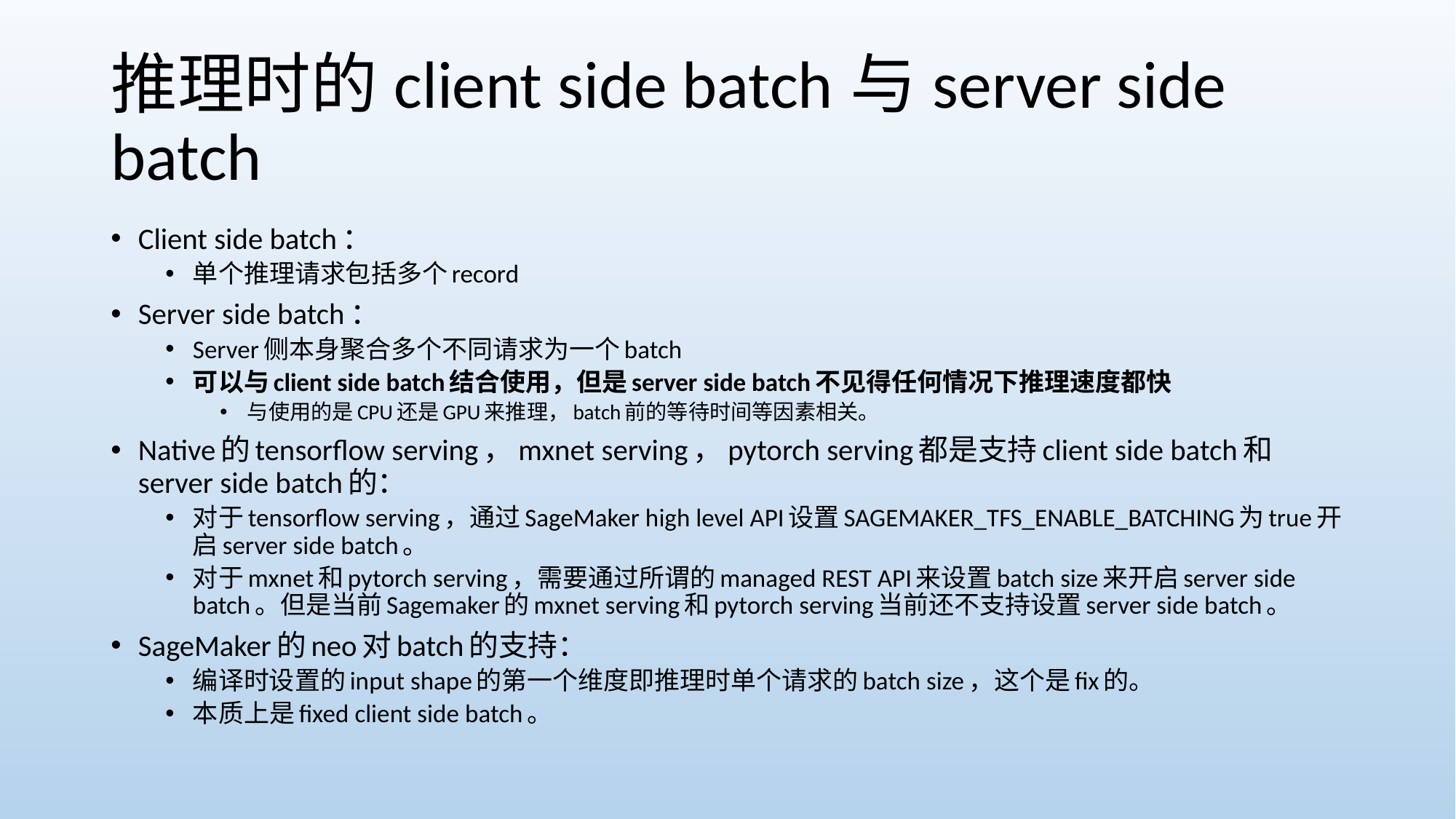

# 推理时的client side batch与server side batch
Client side batch：
单个推理请求包括多个record
Server side batch：
Server侧本身聚合多个不同请求为一个batch
可以与client side batch结合使用，但是server side batch不见得任何情况下推理速度都快
与使用的是CPU还是GPU来推理，batch前的等待时间等因素相关。
Native的tensorflow serving，mxnet serving，pytorch serving都是支持client side batch和server side batch的：
对于tensorflow serving，通过SageMaker high level API设置SAGEMAKER_TFS_ENABLE_BATCHING为true开启server side batch。
对于mxnet和pytorch serving，需要通过所谓的managed REST API来设置batch size来开启server side batch。但是当前Sagemaker的mxnet serving和pytorch serving当前还不支持设置server side batch。
SageMaker的neo对batch的支持：
编译时设置的input shape的第一个维度即推理时单个请求的batch size，这个是fix的。
本质上是fixed client side batch。